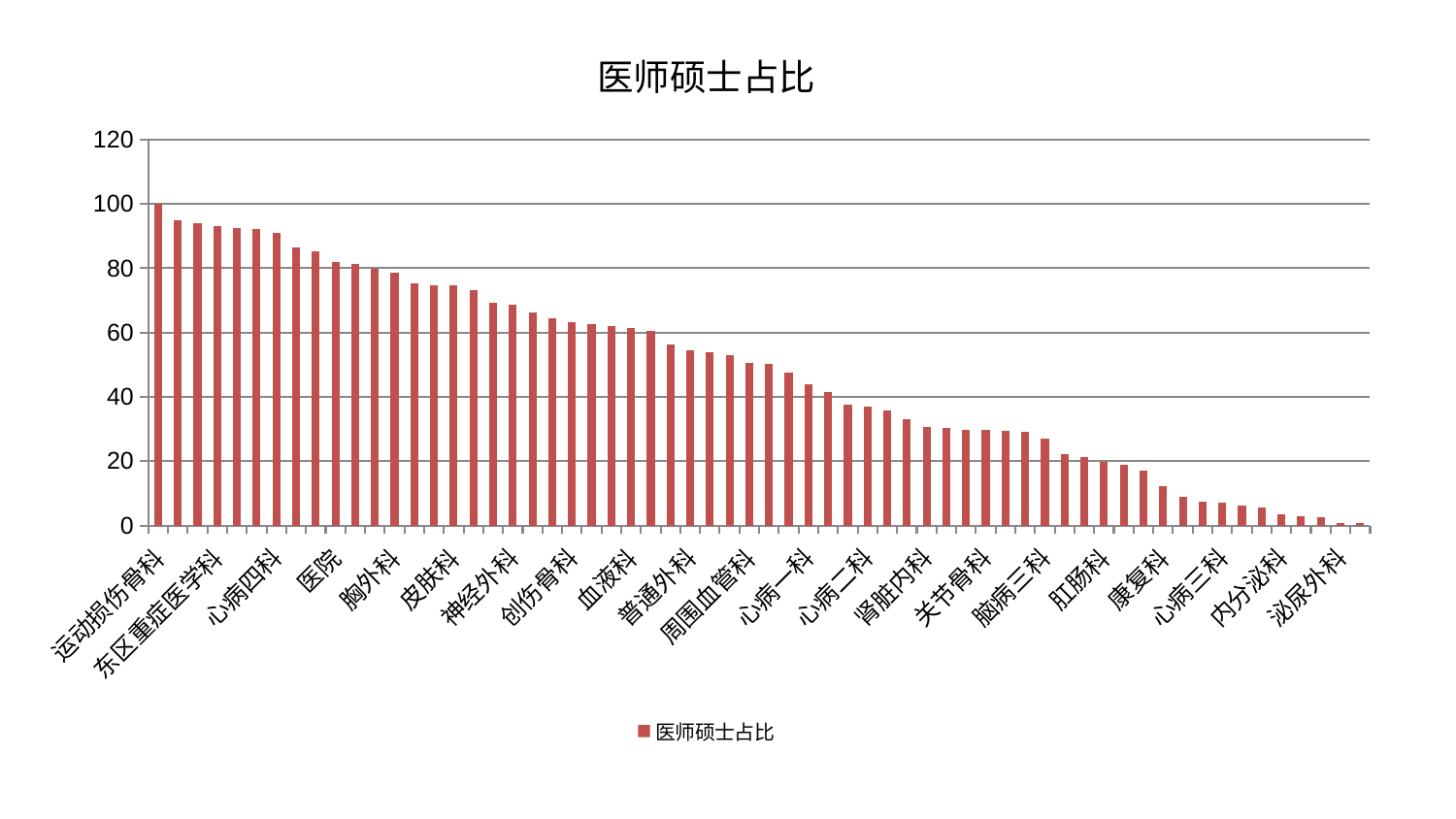

### Chart: 医师硕士占比

| Category | 医师硕士占比 |
|---|---|
| 运动损伤骨科 | 100.0 |
| 肾病科 | 94.92044082856262 |
| 风湿病科 | 94.00579468289594 |
| 东区重症医学科 | 93.14745015724223 |
| 儿科 | 92.39817832135935 |
| 身心医学科 | 92.2325812584897 |
| 心病四科 | 91.04008318897249 |
| 脑病二科 | 86.48064336028334 |
| 消化内科 | 85.11989716343979 |
| 医院 | 82.06569360627644 |
| 肝胆外科 | 81.22833247410122 |
| 脾胃病科 | 79.85849002816661 |
| 胸外科 | 78.75454529480956 |
| 东区肾病科 | 75.25193381726424 |
| 重症医学科 | 74.85325054559749 |
| 皮肤科 | 74.65733017193344 |
| 脊柱骨科 | 73.12723728153911 |
| 老年医学科 | 69.33165290669936 |
| 神经外科 | 68.61503510149379 |
| 显微骨科 | 66.18240853207604 |
| 骨科 | 64.53195531790985 |
| 创伤骨科 | 63.084043055284475 |
| 口腔科 | 62.50215057750099 |
| 呼吸内科 | 62.15903081187125 |
| 血液科 | 61.477929773791296 |
| 微创骨科 | 60.38414037117274 |
| 西区重症医学科 | 56.404133527758816 |
| 普通外科 | 54.53939151579688 |
| 肿瘤内科 | 53.92007467740181 |
| 中医经典科 | 52.854699291092786 |
| 周围血管科 | 50.42355806514332 |
| 推拿科 | 50.24390473220763 |
| 肝病科 | 47.57020177262103 |
| 心病一科 | 43.90221513684096 |
| 脾胃科消化科合并 | 41.62665884601218 |
| 神经内科 | 37.64275262457606 |
| 心病二科 | 36.83671902710308 |
| 小儿骨科 | 35.7227804822015 |
| 美容皮肤科 | 32.98483823933458 |
| 肾脏内科 | 30.71928587523529 |
| 脑病一科 | 30.441043908883692 |
| 针灸科 | 29.80809613275539 |
| 关节骨科 | 29.807789275956374 |
| 中医外治中心 | 29.512777793774127 |
| 产科 | 28.990637057840573 |
| 脑病三科 | 26.979948368584374 |
| 眼科 | 22.132029488508387 |
| 妇二科 | 21.308799095943478 |
| 肛肠科 | 19.626734680508218 |
| 综合内科 | 19.002633625840183 |
| 妇科妇二科合并 | 16.98386192603978 |
| 康复科 | 12.357667001519768 |
| 小儿推拿科 | 8.946742224952487 |
| 妇科 | 7.366328881694373 |
| 心病三科 | 7.207185728427135 |
| 耳鼻喉科 | 6.1312701334163675 |
| 男科 | 5.538476220586096 |
| 内分泌科 | 3.3664642647241783 |
| 乳腺甲状腺外科 | 2.788364938780829 |
| 心血管内科 | 2.6927177595712948 |
| 泌尿外科 | 0.6707043064384299 |
| 治未病中心 | 0.6148619932152544 |
77